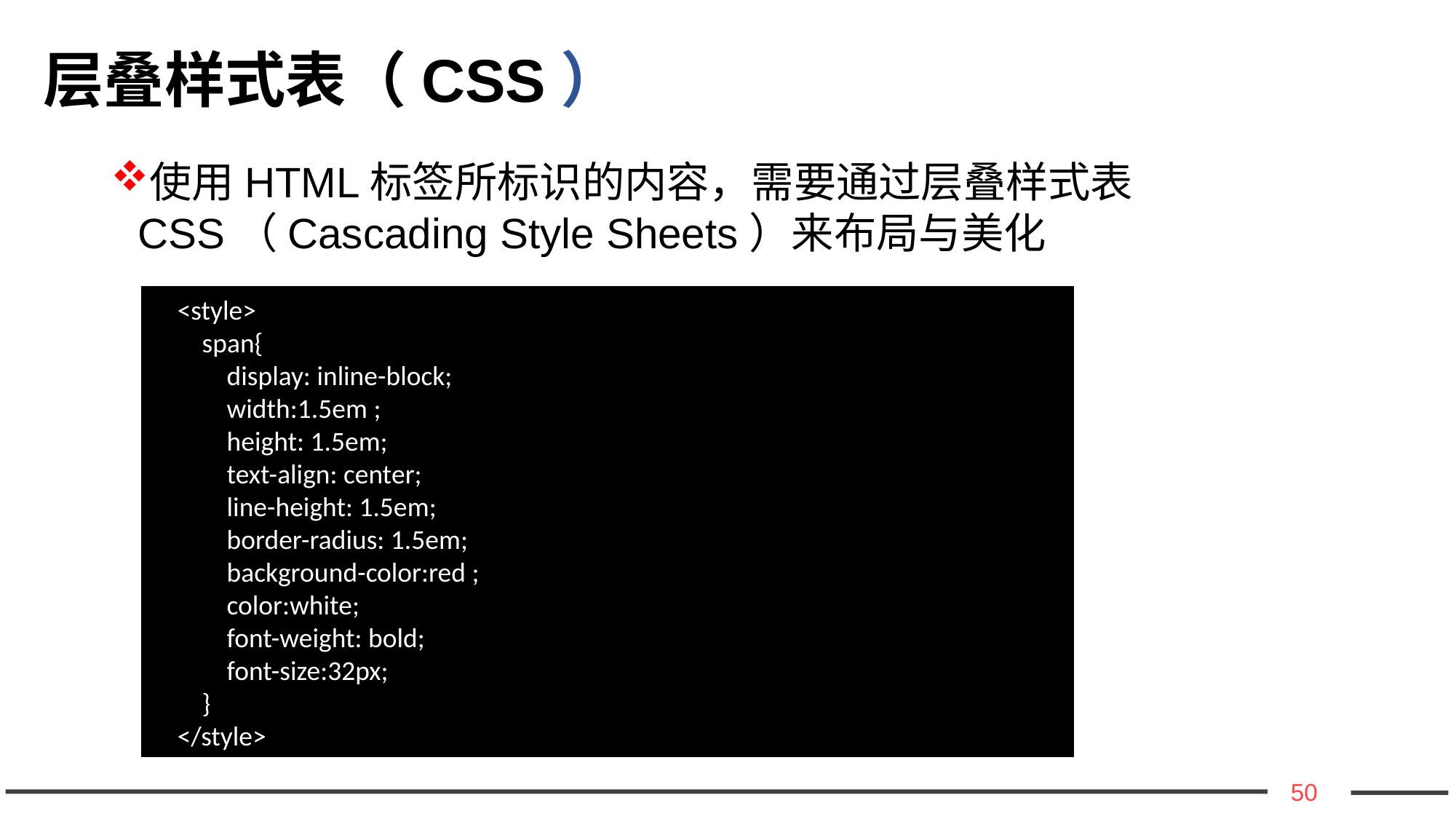

# 层叠样式表（CSS）
使用HTML标签所标识的内容，需要通过层叠样式表CSS（Cascading Style Sheets）来布局与美化
    <style>
        span{
            display: inline-block;
            width:1.5em ;
            height: 1.5em;
            text-align: center;
            line-height: 1.5em;
            border-radius: 1.5em;
            background-color:red ;
            color:white;
            font-weight: bold;
            font-size:32px;
        }
    </style>